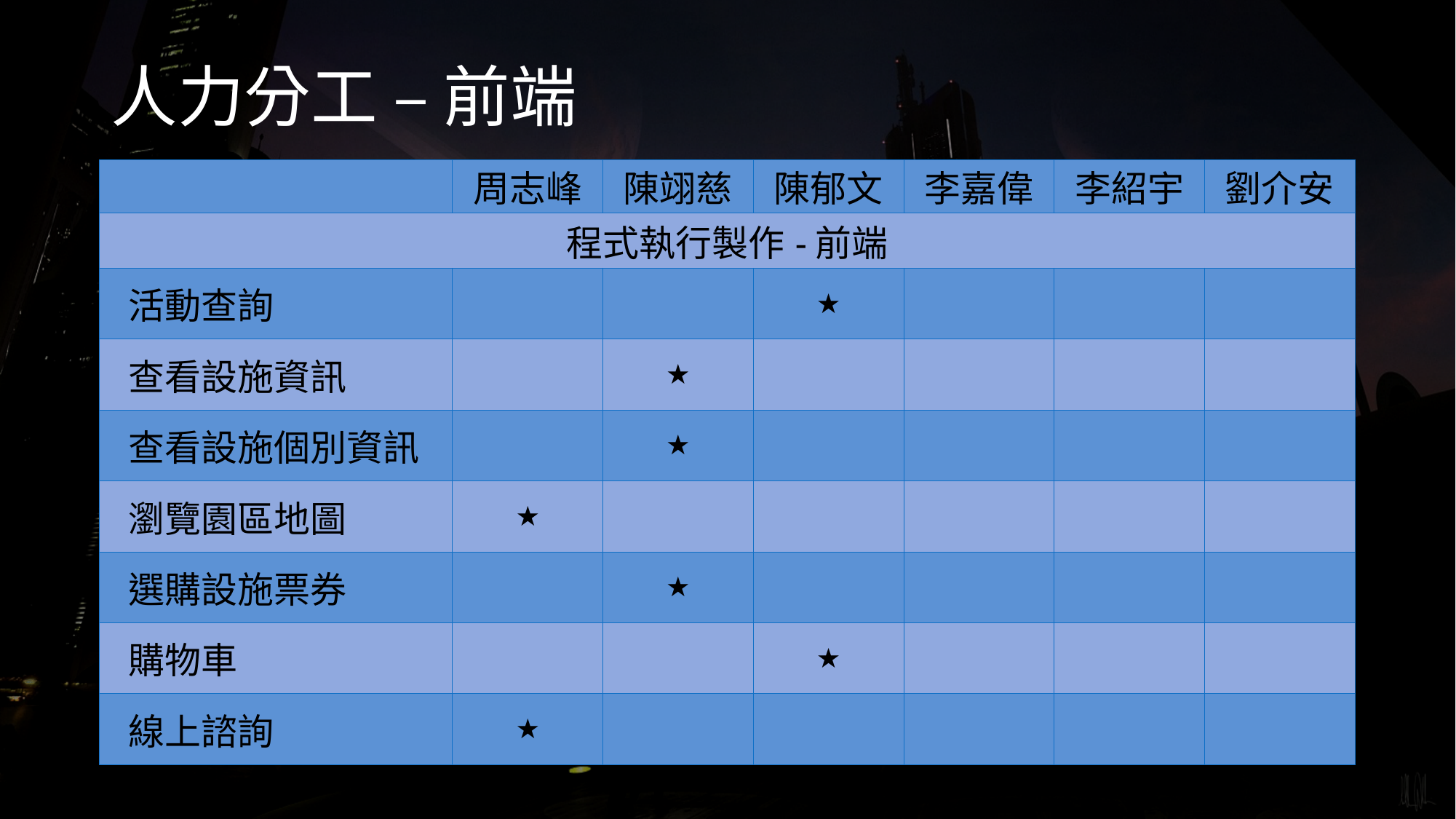

# 人力分工 – 前端
|  | 周志峰 | 陳翊慈 | 陳郁文 | 李嘉偉 | 李紹宇 | 劉介安 |
| --- | --- | --- | --- | --- | --- | --- |
| 程式執行製作-前端 |  |  |  |  |  |  |
| 活動查詢 |  |  | ★ |  |  |  |
| 查看設施資訊 |  | ★ |  |  |  |  |
| 查看設施個別資訊 |  | ★ |  |  |  |  |
| 瀏覽園區地圖 | ★ |  |  |  |  |  |
| 選購設施票券 |  | ★ |  |  |  |  |
| 購物車 |  |  | ★ |  |  |  |
| 線上諮詢 | ★ |  |  |  |  |  |